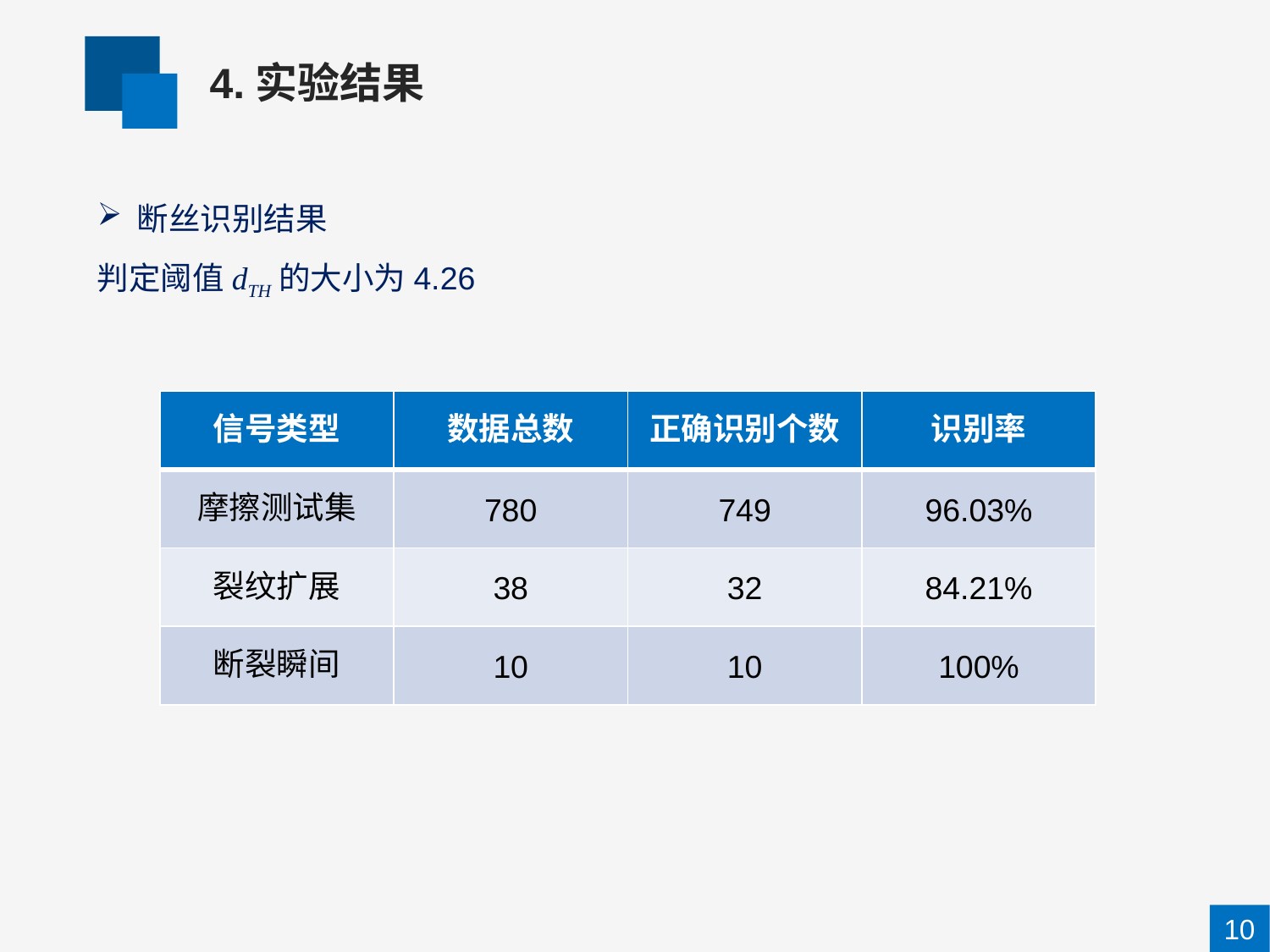

4.实验结果
断丝识别结果
判定阈值dTH的大小为4.26

| 信号类型 | 数据总数 | 正确识别个数 | 识别率 |
| --- | --- | --- | --- |
| 摩擦测试集 | 780 | 749 | 96.03% |
| 裂纹扩展 | 38 | 32 | 84.21% |
| 断裂瞬间 | 10 | 10 | 100% |
10